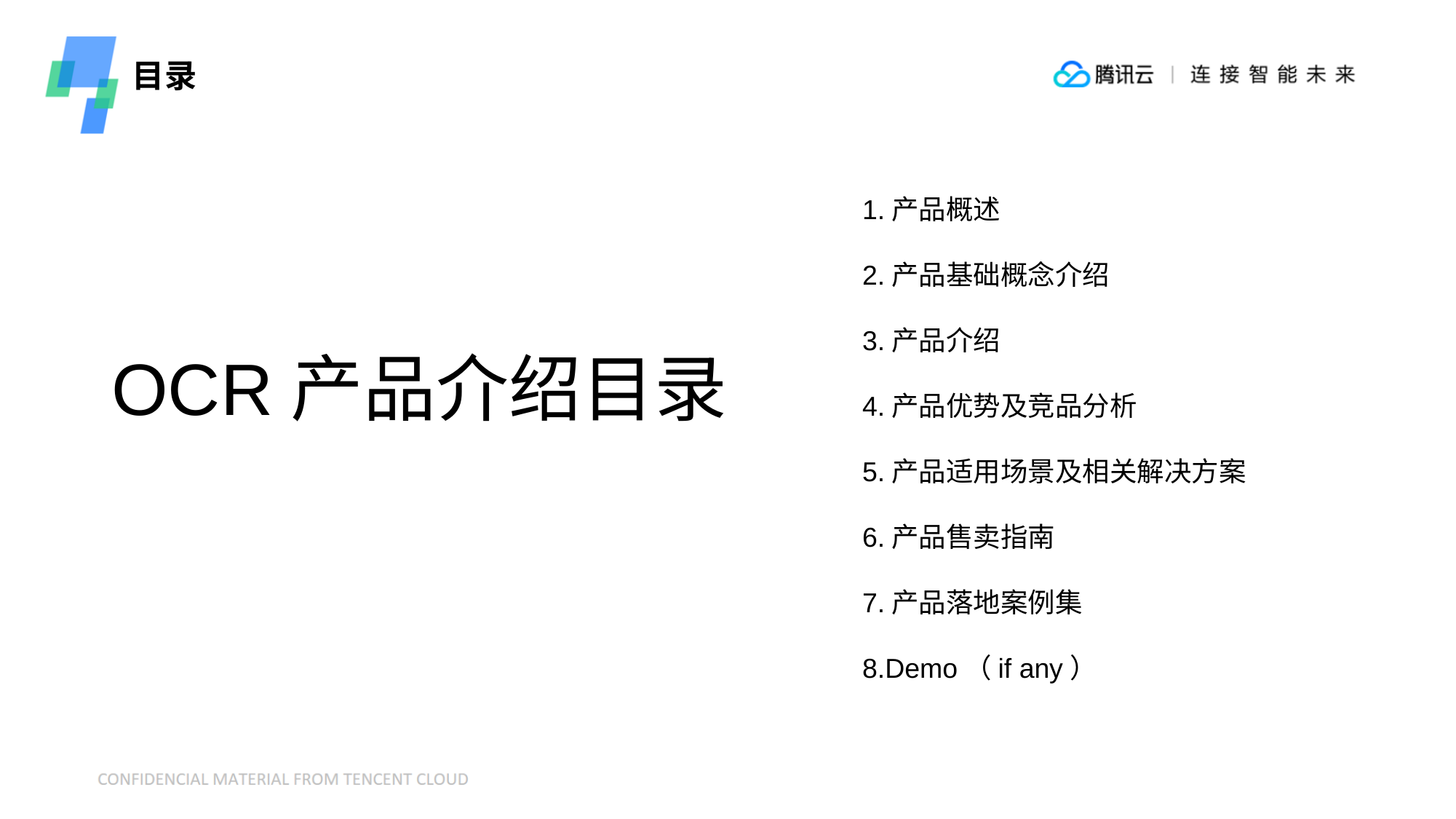

目录
1.产品概述
2.产品基础概念介绍
3.产品介绍
4.产品优势及竞品分析
5.产品适用场景及相关解决方案
6.产品售卖指南
7.产品落地案例集
8.Demo（if any）

 OCR产品介绍目录